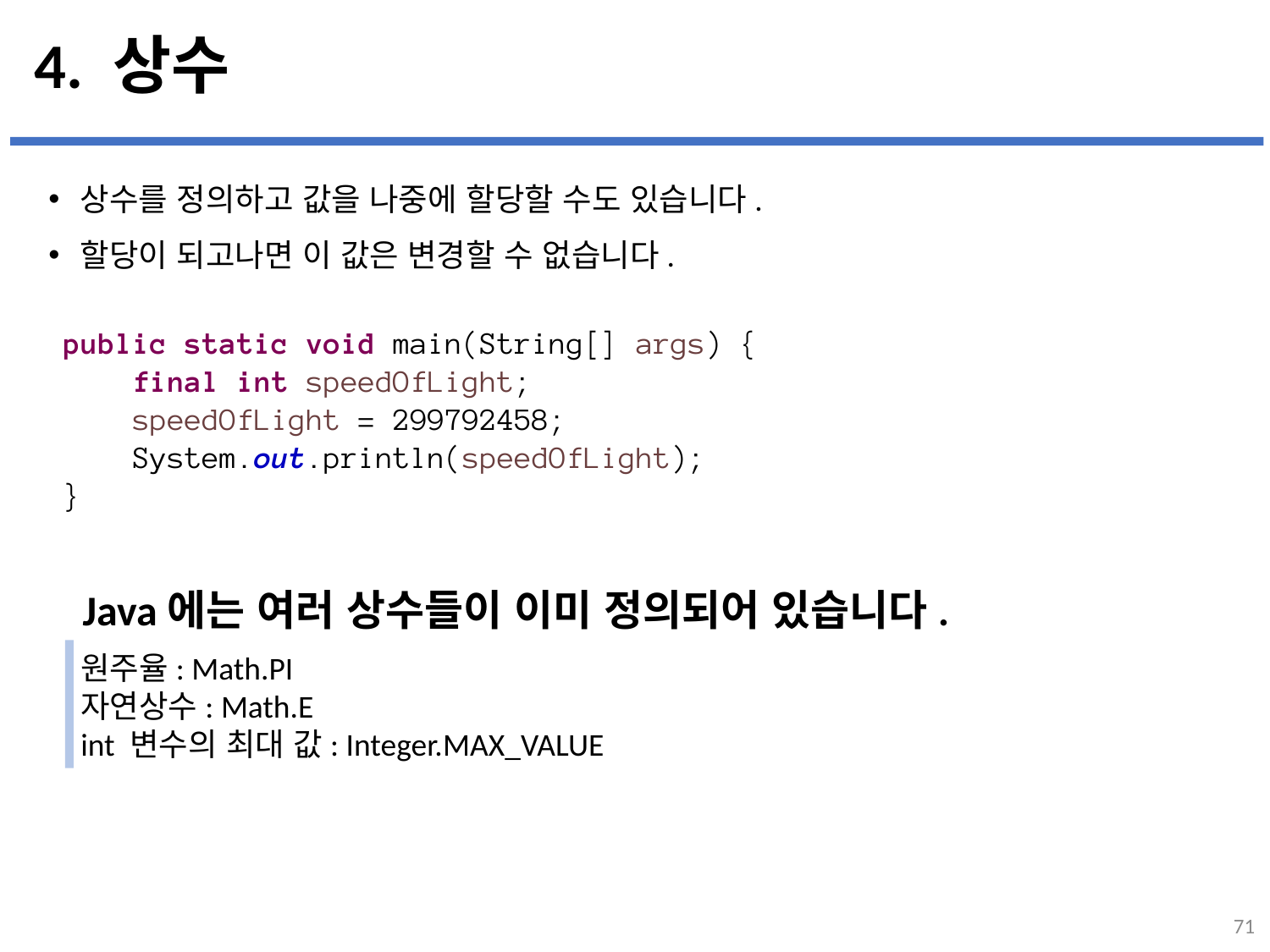

# 4. 상수
상수를 정의하고 값을 나중에 할당할 수도 있습니다.
할당이 되고나면 이 값은 변경할 수 없습니다.
public static void main(String[] args) {
    final int speedOfLight;
    speedOfLight = 299792458;
    System.out.println(speedOfLight);
}
Java에는 여러 상수들이 이미 정의되어 있습니다.

원주율: Math.PI
자연상수: Math.E
int 변수의 최대 값: Integer.MAX_VALUE
71